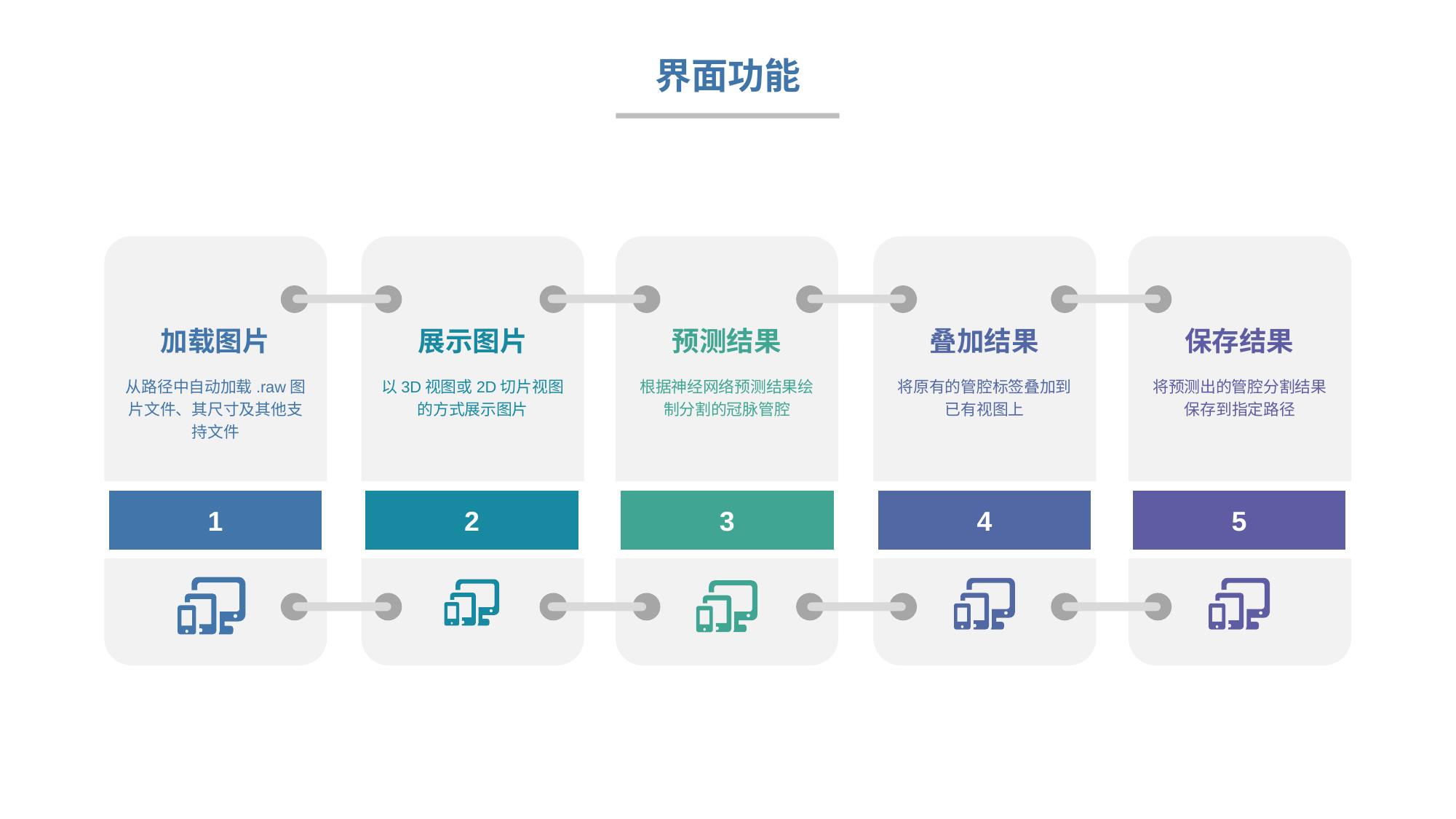

界面功能

从路径中自动加载.raw图片文件、其尺寸及其他支持文件

加载图片
1

以3D视图或2D切片视图的方式展示图片

展示图片
2

根据神经网络预测结果绘制分割的冠脉管腔
将原有的管腔标签叠加到已有视图上

叠加结果
4

将预测出的管腔分割结果保存到指定路径

保存结果
5

预测结果
3